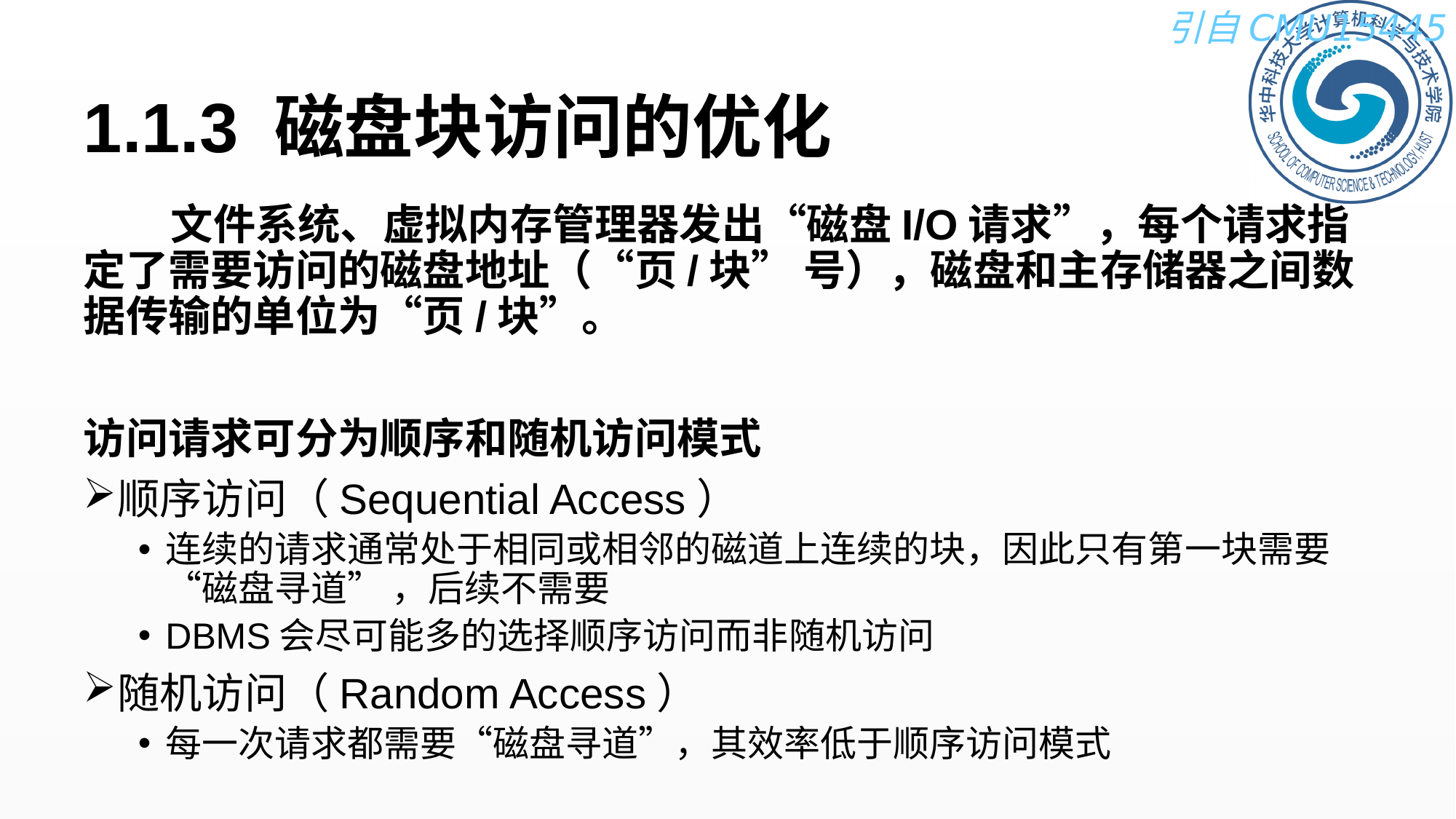

# 1.1.3 磁盘块访问的优化
        文件系统、虚拟内存管理器发出“磁盘I/O请求”，每个请求指定了需要访问的磁盘地址（“页/块” 号），磁盘和主存储器之间数据传输的单位为“页/块”。

访问请求可分为顺序和随机访问模式
顺序访问（Sequential Access）
连续的请求通常处于相同或相邻的磁道上连续的块，因此只有第一块需要“磁盘寻道” ，后续不需要
DBMS会尽可能多的选择顺序访问而非随机访问
随机访问（Random Access）
每一次请求都需要“磁盘寻道”，其效率低于顺序访问模式
11